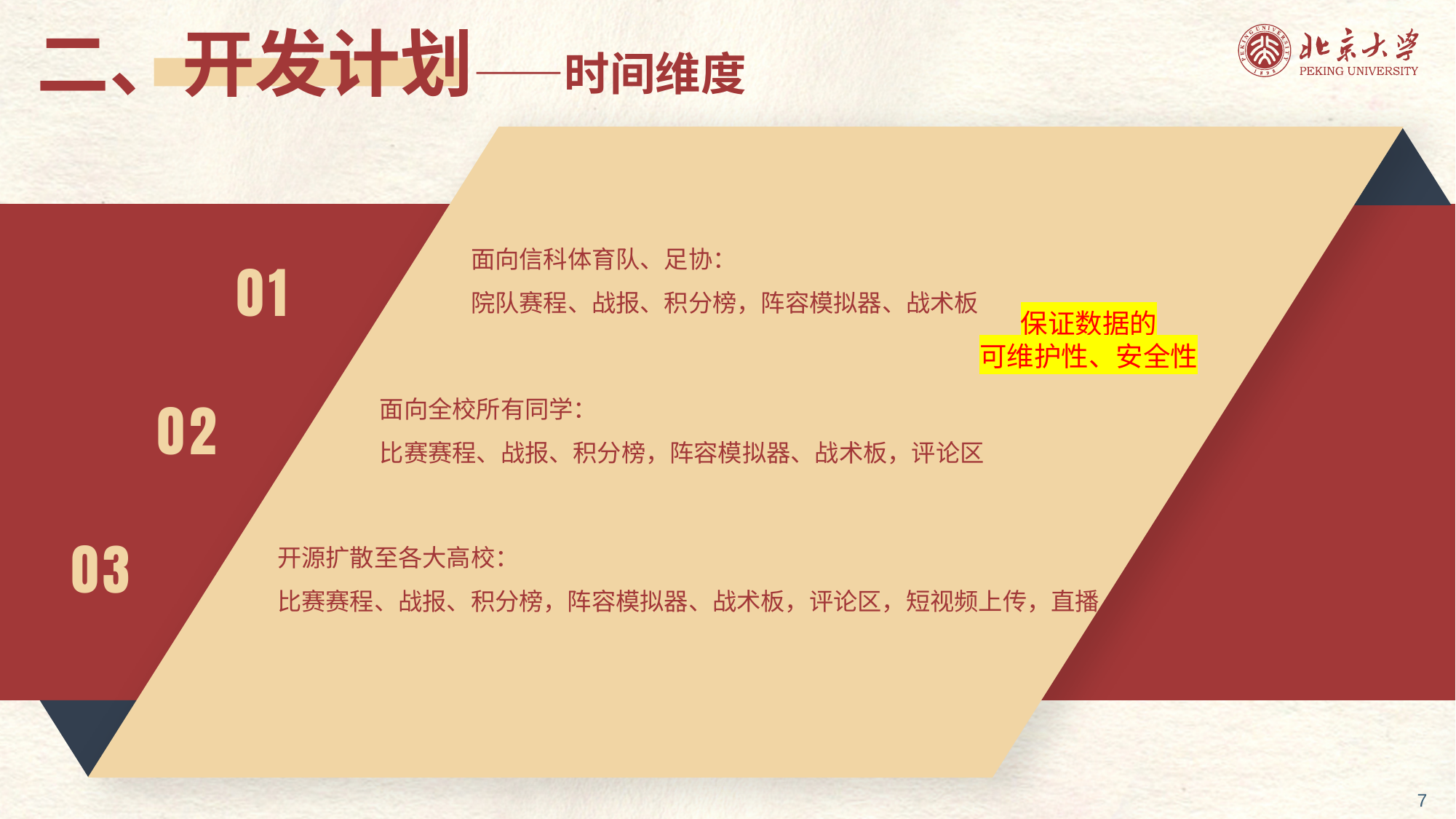

二、开发计划——时间维度

面向信科体育队、足协：
院队赛程、战报、积分榜，阵容模拟器、战术板
01
保证数据的
可维护性、安全性
面向全校所有同学：
比赛赛程、战报、积分榜，阵容模拟器、战术板，评论区
02
开源扩散至各大高校：
比赛赛程、战报、积分榜，阵容模拟器、战术板，评论区，短视频上传，直播
03
7